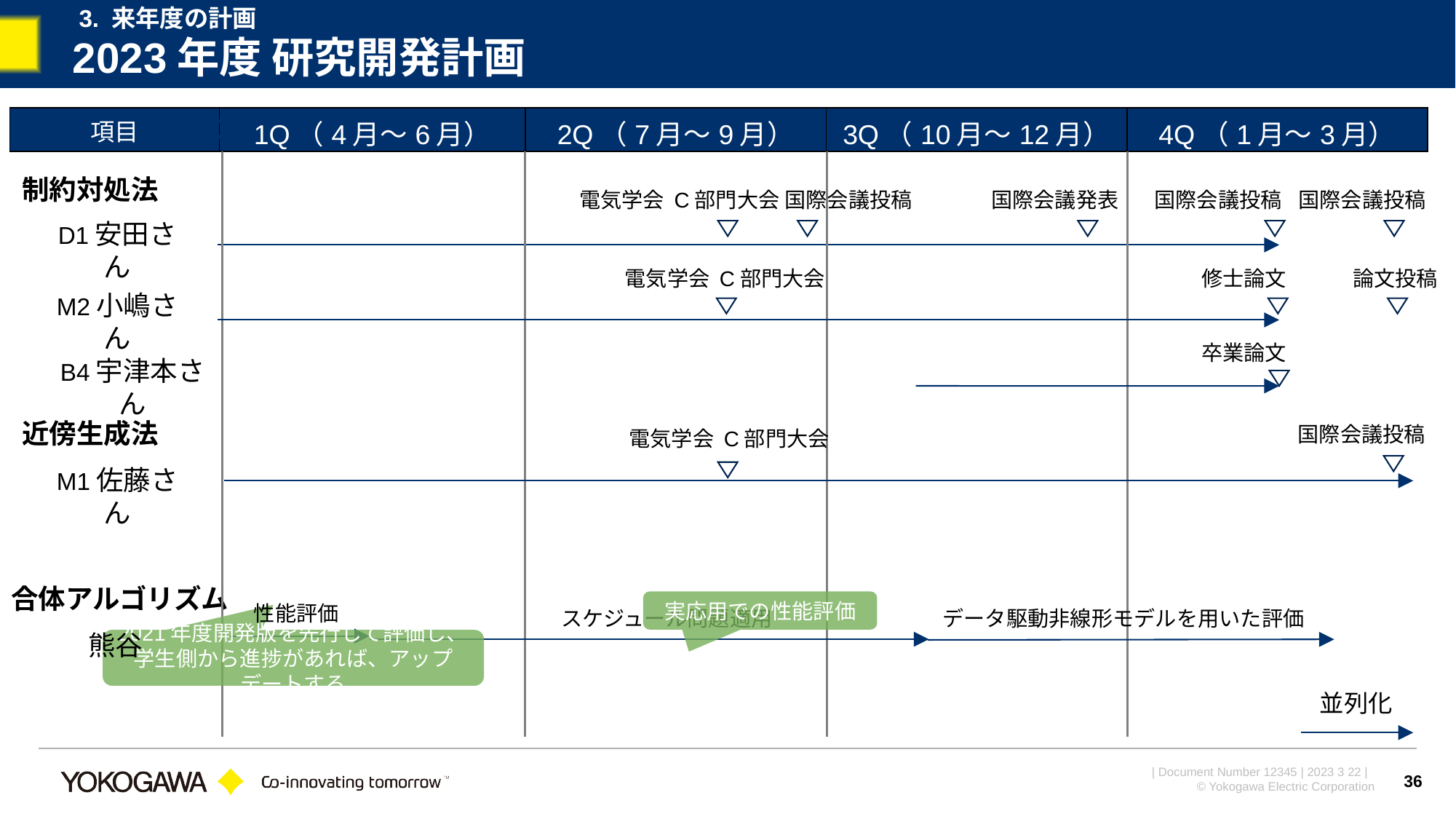

3. 来年度の計画
# 2023年度 研究開発計画
| 項目 | 1Q（4月～6月） | 2Q（7月～9月） | 3Q（10月～12月） | 4Q（1月～3月） |
| --- | --- | --- | --- | --- |
制約対処法
電気学会 C部門大会
国際会議投稿
国際会議発表
国際会議投稿
国際会議投稿
D1安田さん

電気学会 C部門大会
修士論文
論文投稿
M2小嶋さん

卒業論文
B4宇津本さん

近傍生成法
国際会議投稿
電気学会 C部門大会

M1佐藤さん

合体アルゴリズム
実応用での性能評価
性能評価
データ駆動非線形モデルを用いた評価
スケジュール問題適用
熊谷
2021年度開発版を先行して評価し、
学生側から進捗があれば、アップデートする
並列化
36